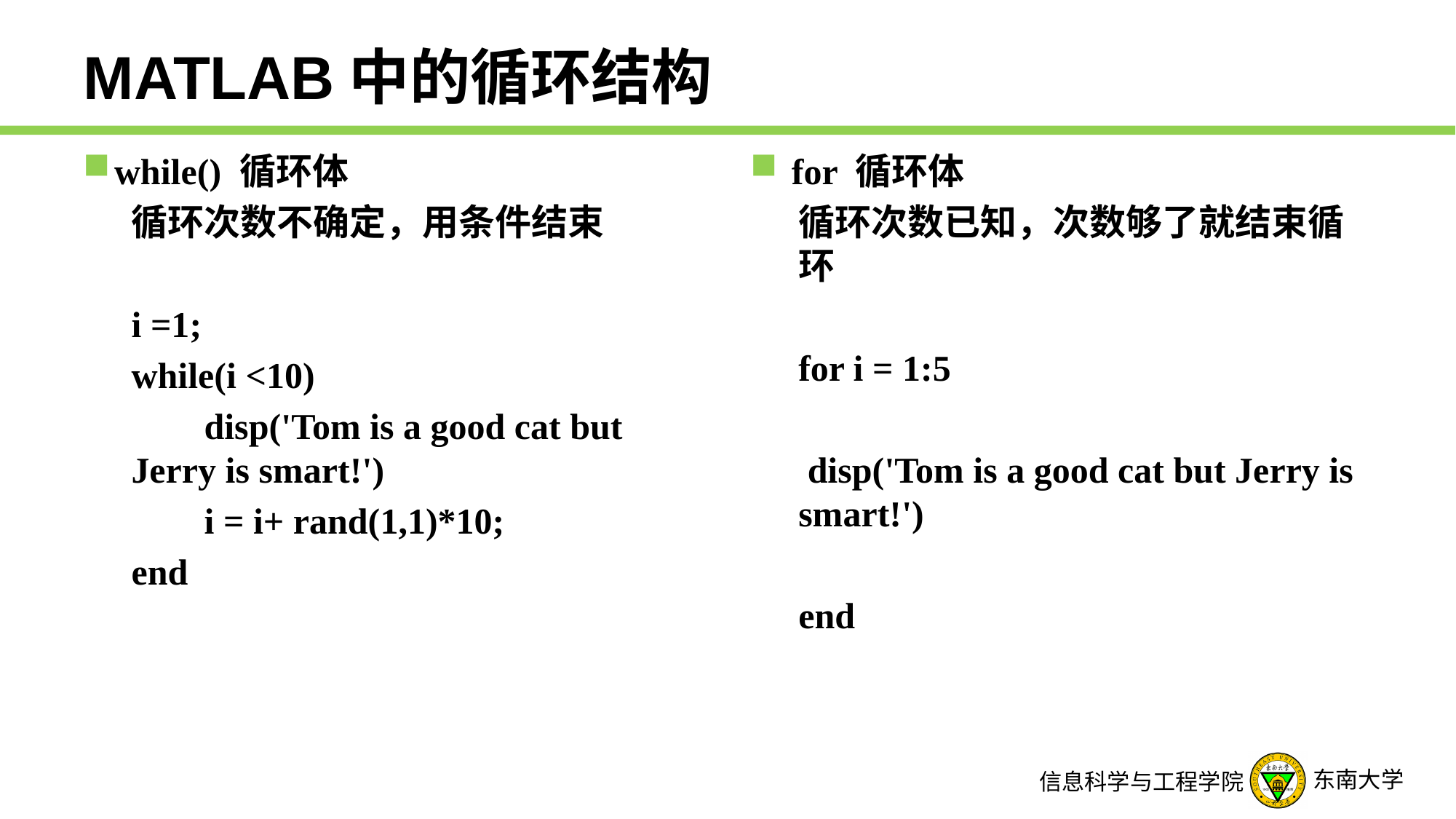

# MATLAB中的循环结构
while() 循环体
循环次数不确定，用条件结束

i =1;
while(i <10)
        disp('Tom is a good cat but Jerry is smart!')
        i = i+ rand(1,1)*10;
end
for 循环体
循环次数已知，次数够了就结束循环

for i = 1:5

 disp('Tom is a good cat but Jerry is smart!')

end